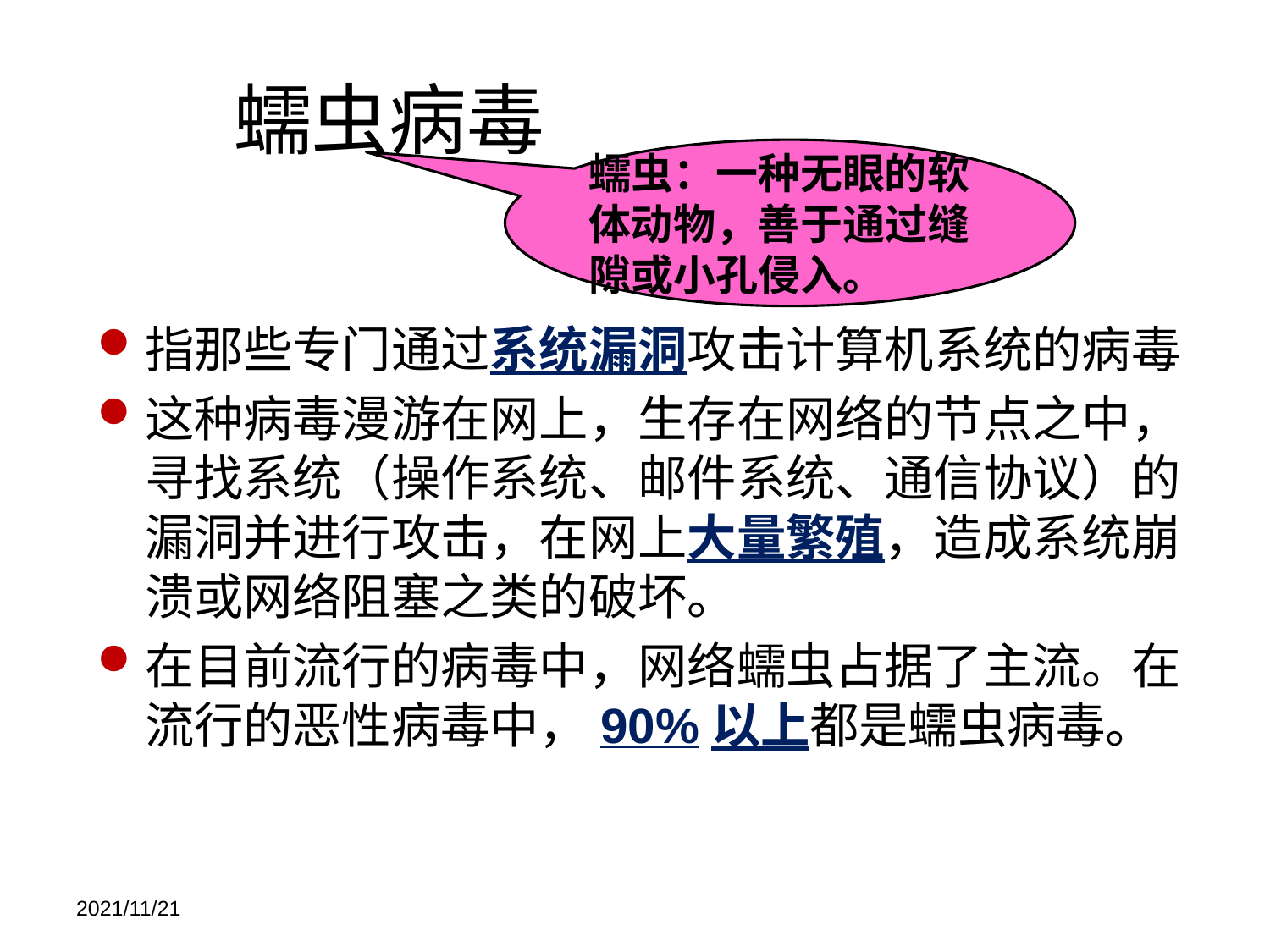

# 蠕虫病毒
蠕虫：一种无眼的软体动物，善于通过缝隙或小孔侵入。

指那些专门通过系统漏洞攻击计算机系统的病毒
这种病毒漫游在网上，生存在网络的节点之中，寻找系统（操作系统、邮件系统、通信协议）的漏洞并进行攻击，在网上大量繁殖，造成系统崩溃或网络阻塞之类的破坏。
在目前流行的病毒中，网络蠕虫占据了主流。在流行的恶性病毒中，90%以上都是蠕虫病毒。
2021/11/21